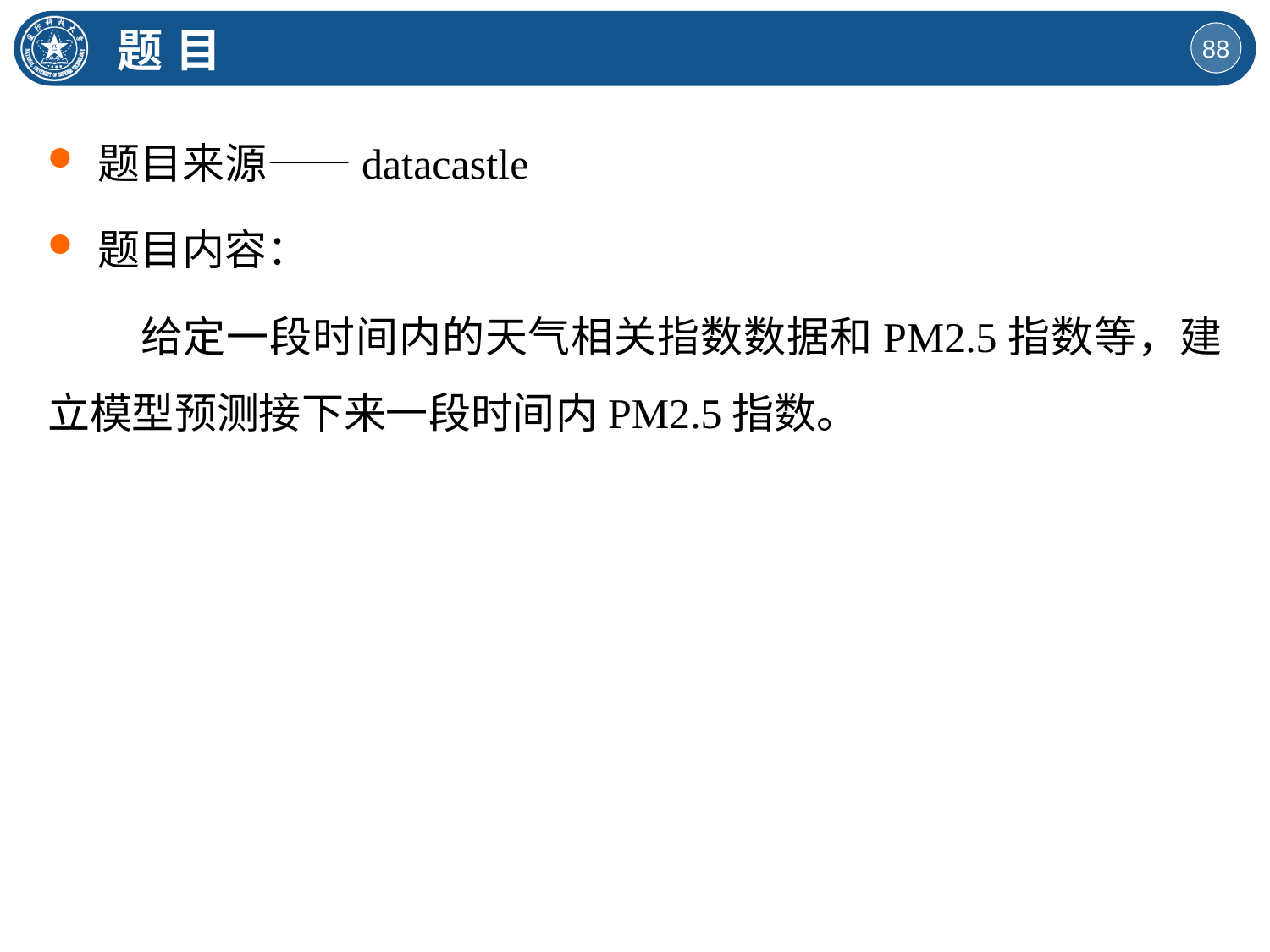

题 目
题目来源——datacastle
题目内容：
        给定一段时间内的天气相关指数数据和PM2.5指数等，建立模型预测接下来一段时间内PM2.5指数。